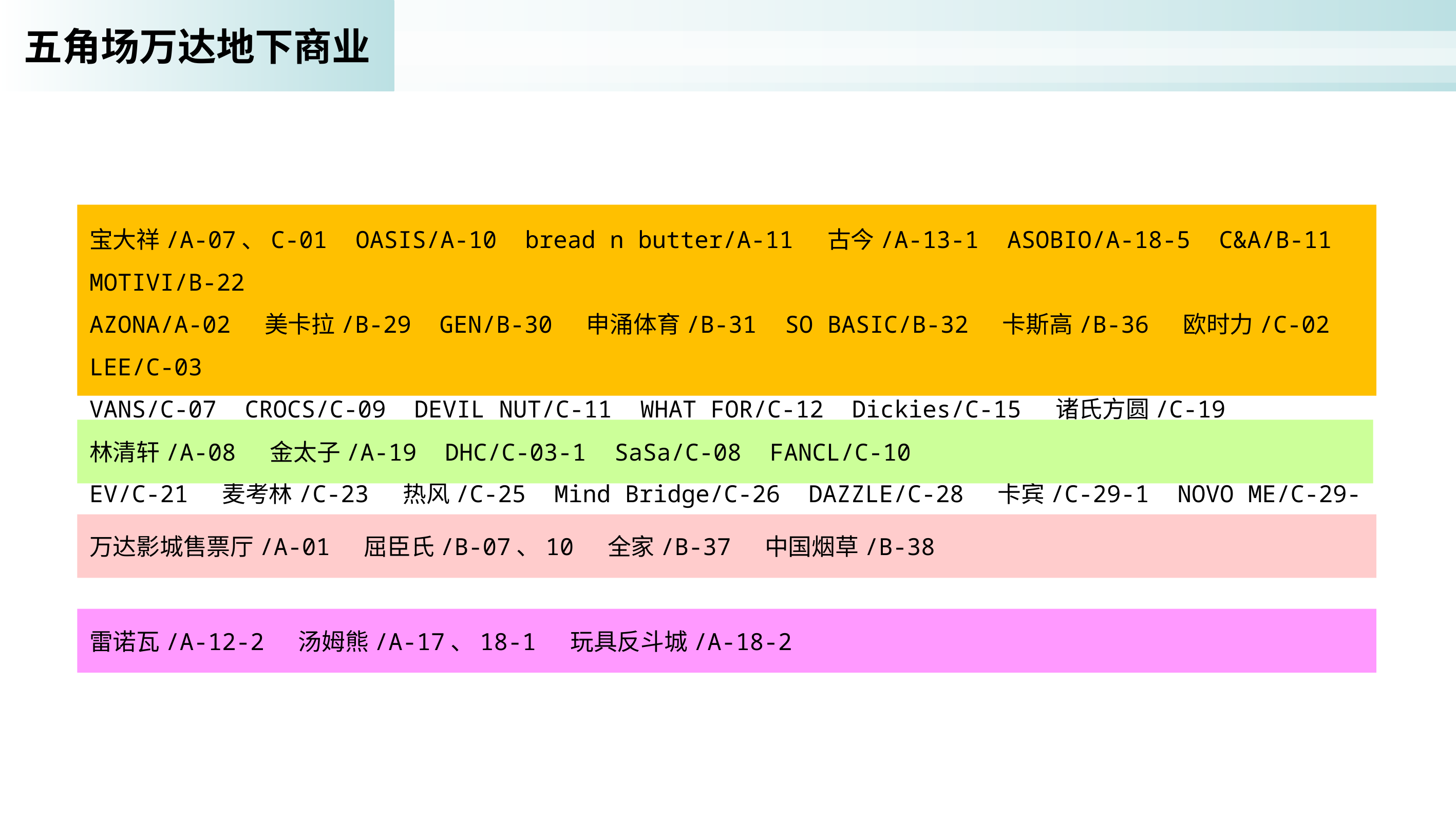

五角场万达地下商业
宝大祥/A-07、C-01  OASIS/A-10  bread n butter/A-11  古今/A-13-1  ASOBIO/A-18-5  C&A/B-11  MOTIVI/B-22
AZONA/A-02  美卡拉/B-29  GEN/B-30  申涌体育/B-31  SO BASIC/B-32  卡斯高/B-36  欧时力/C-02  LEE/C-03
VANS/C-07  CROCS/C-09  DEVIL NUT/C-11  WHAT FOR/C-12  Dickies/C-15  诸氏方圆/C-19  优衣库/C-16、18
EV/C-21  麦考林/C-23  热风/C-25  Mind Bridge/C-26  DAZZLE/C-28  卡宾/C-29-1  NOVO ME/C-29-2
林清轩/A-08  金太子/A-19  DHC/C-03-1  SaSa/C-08  FANCL/C-10
万达影城售票厅/A-01  屈臣氏/B-07、10  全家/B-37  中国烟草/B-38
雷诺瓦/A-12-2  汤姆熊/A-17、18-1  玩具反斗城/A-18-2